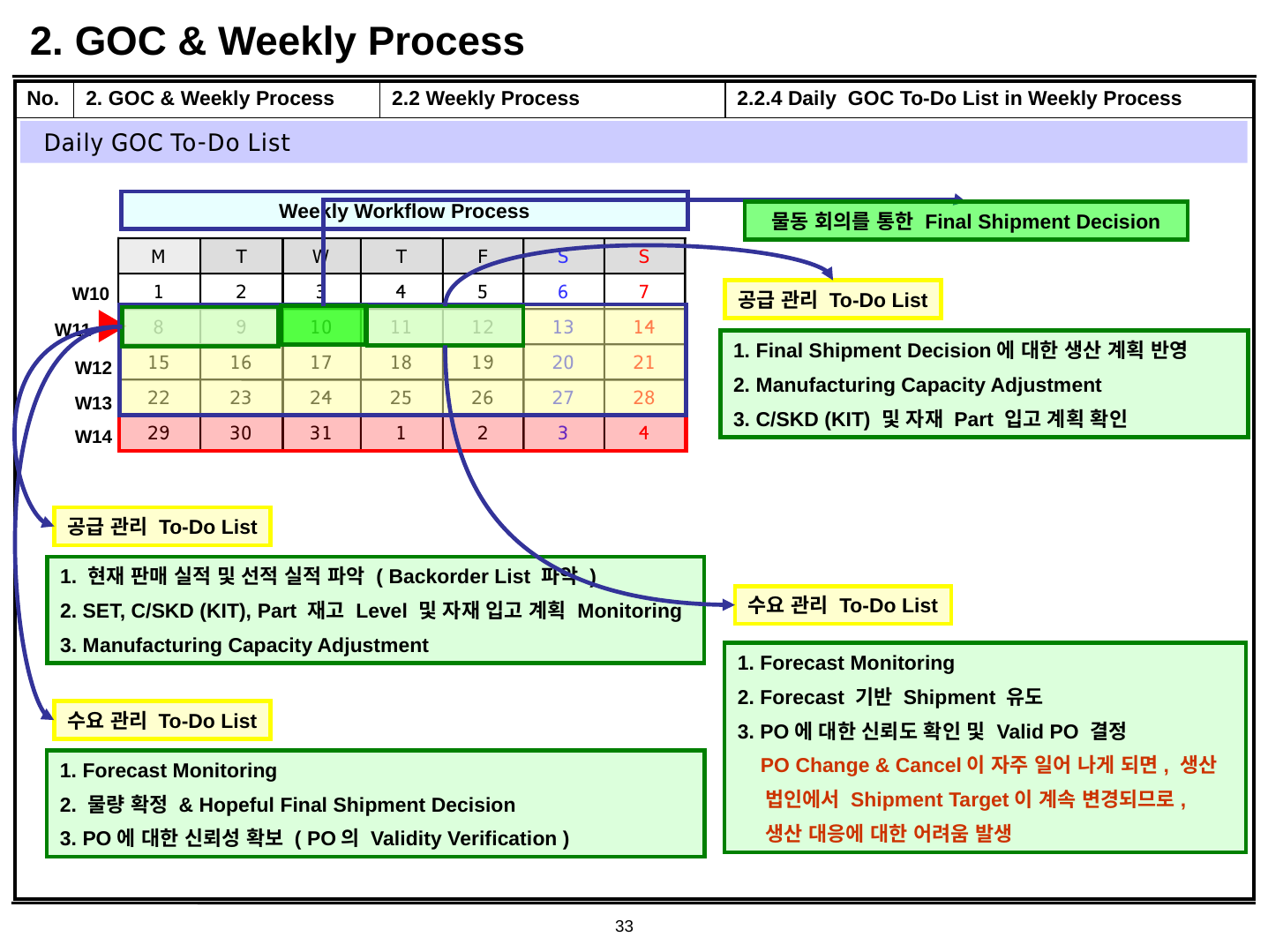

# 2. GOC & Weekly Process
| No. | 2. GOC & Weekly Process | 2.2 Weekly Process | 2.2.4 Daily GOC To-Do List in Weekly Process |
| --- | --- | --- | --- |
|  |  |  |  |
Daily GOC To-Do List
Weekly Workflow Process
물동 회의를 통한 Final Shipment Decision
M

T

W

T

F

S

S

1

2
3
4
5
6
7
8

9
10
11
12
13
14
15

16
17
18
19
20
21
22

23
24
25
26
27
28
29

30
31
1
2
3
4

W10
공급 관리 To-Do List

W11

1. Final Shipment Decision에 대한 생산 계획 반영
2. Manufacturing Capacity Adjustment
3. C/SKD (KIT) 및 자재 Part 입고 계획 확인
W12
W13

W14
공급 관리 To-Do List
1. 현재 판매 실적 및 선적 실적 파악 ( Backorder List 파악 )
2. SET, C/SKD (KIT), Part 재고 Level 및 자재 입고 계획 Monitoring
3. Manufacturing Capacity Adjustment
수요 관리 To-Do List
1. Forecast Monitoring
2. Forecast 기반 Shipment 유도
3. PO에 대한 신뢰도 확인 및 Valid PO 결정
    PO Change & Cancel이 자주 일어 나게 되면, 생산
    법인에서 Shipment Target이 계속 변경되므로,
    생산 대응에 대한 어려움 발생
수요 관리 To-Do List
1. Forecast Monitoring
2. 물량 확정 & Hopeful Final Shipment Decision
3. PO에 대한 신뢰성 확보 ( PO의 Validity Verification )
33